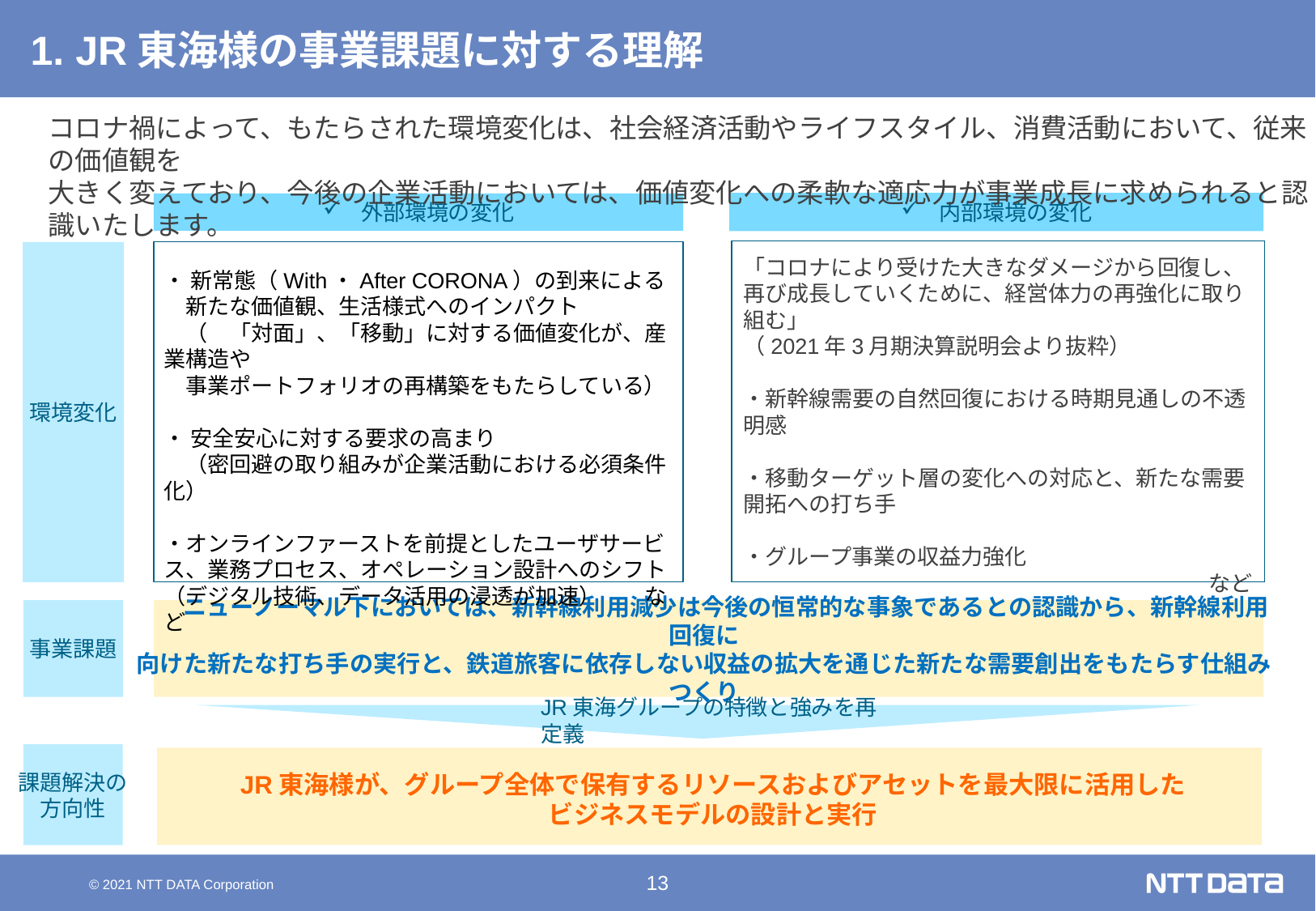

# 1. JR東海様の事業課題に対する理解
コロナ禍によって、もたらされた環境変化は、社会経済活動やライフスタイル、消費活動において、従来の価値観を
大きく変えており、今後の企業活動においては、価値変化への柔軟な適応力が事業成長に求められると認識いたします。
内部環境の変化
外部環境の変化

「コロナにより受けた大きなダメージから回復し、再び成長していくために、経営体力の再強化に取り組む」
（2021年3月期決算説明会より抜粋）

・新幹線需要の自然回復における時期見通しの不透明感

・移動ターゲット層の変化への対応と、新たな需要開拓への打ち手

・グループ事業の収益力強化
など

環境変化
・ 新常態（With・After CORONA）の到来による
　新たな価値観、生活様式へのインパクト
　（　「対面」、「移動」に対する価値変化が、産業構造や
　事業ポートフォリオの再構築をもたらしている）

・ 安全安心に対する要求の高まり
　（密回避の取り組みが企業活動における必須条件化）

・オンラインファーストを前提としたユーザサービス、業務プロセス、オペレーション設計へのシフト
（デジタル技術、データ活用の浸透が加速）　　など

事業課題
　　ニューノーマル下においては、新幹線利用減少は今後の恒常的な事象であるとの認識から、新幹線利用回復に
向けた新たな打ち手の実行と、鉄道旅客に依存しない収益の拡大を通じた新たな需要創出をもたらす仕組みつくり
JR東海グループの特徴と強みを再定義

課題解決の
方向性

JR東海様が、グループ全体で保有するリソースおよびアセットを最大限に活用した
ビジネスモデルの設計と実行